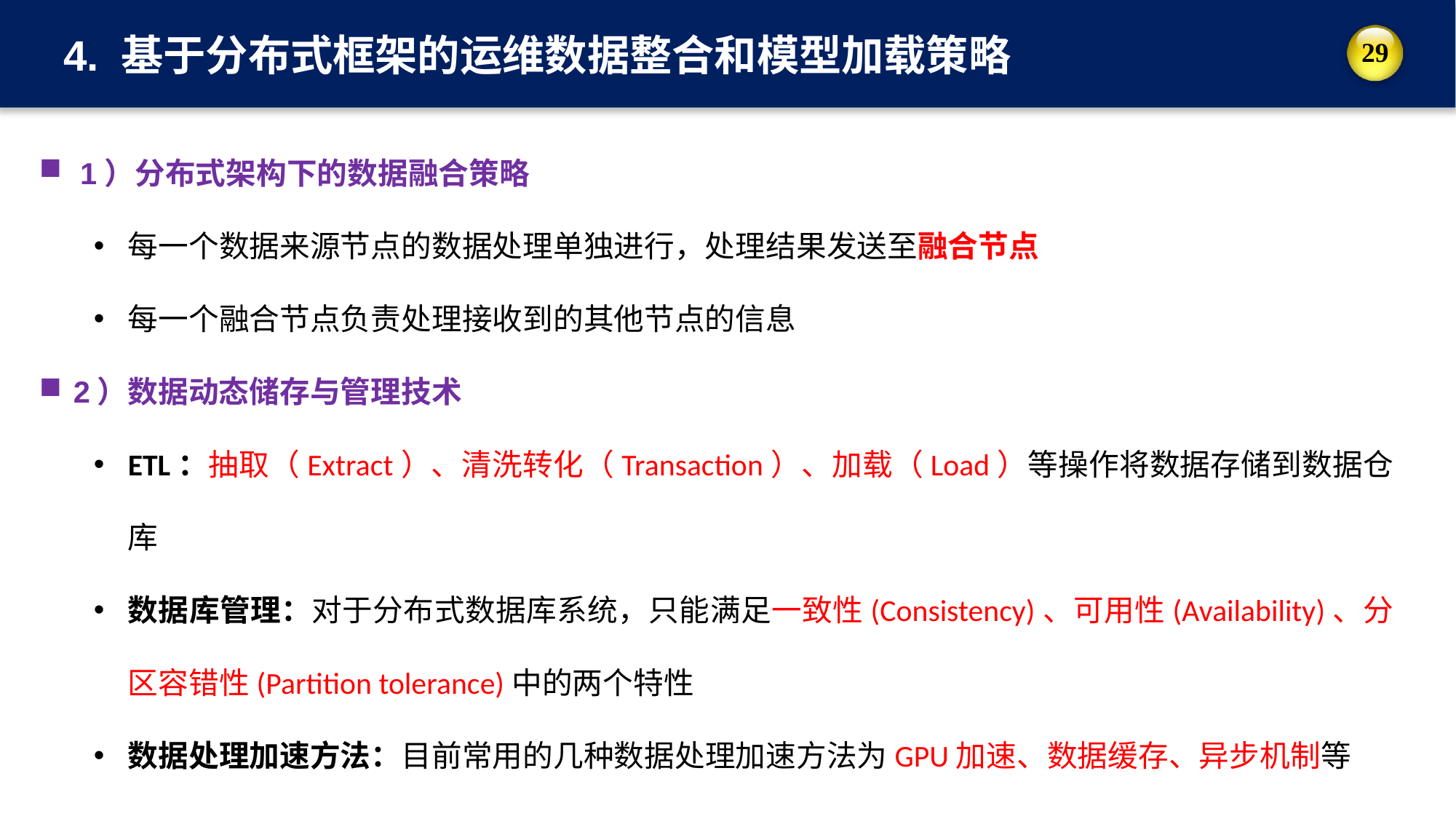

4. 基于分布式框架的运维数据整合和模型加载策略
1）分布式架构下的数据融合策略
每一个数据来源节点的数据处理单独进行，处理结果发送至融合节点
每一个融合节点负责处理接收到的其他节点的信息
2）数据动态储存与管理技术
ETL：抽取（Extract）、清洗转化（Transaction）、加载（Load）等操作将数据存储到数据仓库
数据库管理：对于分布式数据库系统，只能满足一致性(Consistency)、可用性(Availability)、分区容错性(Partition tolerance)中的两个特性
数据处理加速方法：目前常用的几种数据处理加速方法为GPU加速、数据缓存、异步机制等